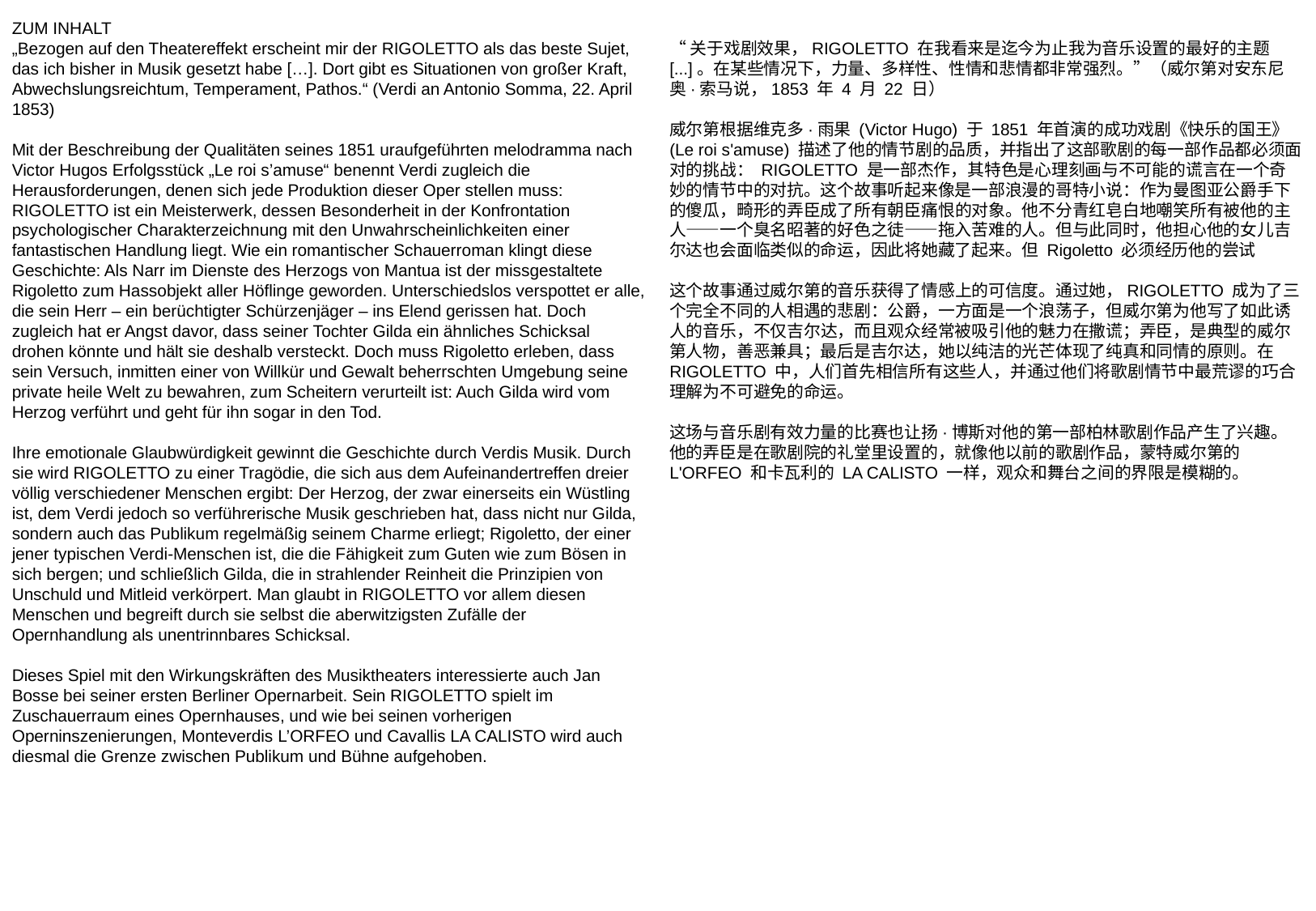

ZUM INHALT
„Bezogen auf den Theatereffekt erscheint mir der RIGOLETTO als das beste Sujet, das ich bisher in Musik gesetzt habe […]. Dort gibt es Situationen von großer Kraft, Abwechslungsreichtum, Temperament, Pathos.“ (Verdi an Antonio Somma, 22. April 1853)
Mit der Beschreibung der Qualitäten seines 1851 uraufgeführten melodramma nach Victor Hugos Erfolgsstück „Le roi s’amuse“ benennt Verdi zugleich die Herausforderungen, denen sich jede Produktion dieser Oper stellen muss: RIGOLETTO ist ein Meisterwerk, dessen Besonderheit in der Konfrontation psychologischer Charakterzeichnung mit den Unwahrscheinlichkeiten einer fantastischen Handlung liegt. Wie ein romantischer Schauerroman klingt diese Geschichte: Als Narr im Dienste des Herzogs von Mantua ist der missgestaltete Rigoletto zum Hassobjekt aller Höflinge geworden. Unterschiedslos verspottet er alle, die sein Herr – ein berüchtigter Schürzenjäger – ins Elend gerissen hat. Doch zugleich hat er Angst davor, dass seiner Tochter Gilda ein ähnliches Schicksal drohen könnte und hält sie deshalb versteckt. Doch muss Rigoletto erleben, dass sein Versuch, inmitten einer von Willkür und Gewalt beherrschten Umgebung seine private heile Welt zu bewahren, zum Scheitern verurteilt ist: Auch Gilda wird vom Herzog verführt und geht für ihn sogar in den Tod.
Ihre emotionale Glaubwürdigkeit gewinnt die Geschichte durch Verdis Musik. Durch sie wird RIGOLETTO zu einer Tragödie, die sich aus dem Aufeinandertreffen dreier völlig verschiedener Menschen ergibt: Der Herzog, der zwar einerseits ein Wüstling ist, dem Verdi jedoch so verführerische Musik geschrieben hat, dass nicht nur Gilda, sondern auch das Publikum regelmäßig seinem Charme erliegt; Rigoletto, der einer jener typischen Verdi-Menschen ist, die die Fähigkeit zum Guten wie zum Bösen in sich bergen; und schließlich Gilda, die in strahlender Reinheit die Prinzipien von Unschuld und Mitleid verkörpert. Man glaubt in RIGOLETTO vor allem diesen Menschen und begreift durch sie selbst die aberwitzigsten Zufälle der Opernhandlung als unentrinnbares Schicksal.
Dieses Spiel mit den Wirkungskräften des Musiktheaters interessierte auch Jan Bosse bei seiner ersten Berliner Opernarbeit. Sein RIGOLETTO spielt im Zuschauerraum eines Opernhauses, und wie bei seinen vorherigen Operninszenierungen, Monteverdis L’ORFEO und Cavallis LA CALISTO wird auch diesmal die Grenze zwischen Publikum und Bühne aufgehoben.

“关于戏剧效果，RIGOLETTO 在我看来是迄今为止我为音乐设置的最好的主题 [...]。在某些情况下，力量、多样性、性情和悲情都非常强烈。”（威尔第对安东尼奥·索马说，1853 年 4 月 22 日）
威尔第根据维克多·雨果 (Victor Hugo) 于 1851 年首演的成功戏剧《快乐的国王》(Le roi s'amuse) 描述了他的情节剧的品质，并指出了这部歌剧的每一部作品都必须面对的挑战： RIGOLETTO 是一部杰作，其特色是心理刻画与不可能的谎言在一个奇妙的情节中的对抗。这个故事听起来像是一部浪漫的哥特小说：作为曼图亚公爵手下的傻瓜，畸形的弄臣成了所有朝臣痛恨的对象。他不分青红皂白地嘲笑所有被他的主人——一个臭名昭著的好色之徒——拖入苦难的人。但与此同时，他担心他的女儿吉尔达也会面临类似的命运，因此将她藏了起来。但 Rigoletto 必须经历他的尝试
这个故事通过威尔第的音乐获得了情感上的可信度。通过她，RIGOLETTO 成为了三个完全不同的人相遇的悲剧：公爵，一方面是一个浪荡子，但威尔第为他写了如此诱人的音乐，不仅吉尔达，而且观众经常被吸引他的魅力在撒谎；弄臣，是典型的威尔第人物，善恶兼具；最后是吉尔达，她以纯洁的光芒体现了纯真和同情的原则。在 RIGOLETTO 中，人们首先相信所有这些人，并通过他们将歌剧情节中最荒谬的巧合理解为不可避免的命运。
这场与音乐剧有效力量的比赛也让扬·博斯对他的第一部柏林歌剧作品产生了兴趣。他的弄臣是在歌剧院的礼堂里设置的，就像他以前的歌剧作品，蒙特威尔第的 L'ORFEO 和卡瓦利的 LA CALISTO 一样，观众和舞台之间的界限是模糊的。